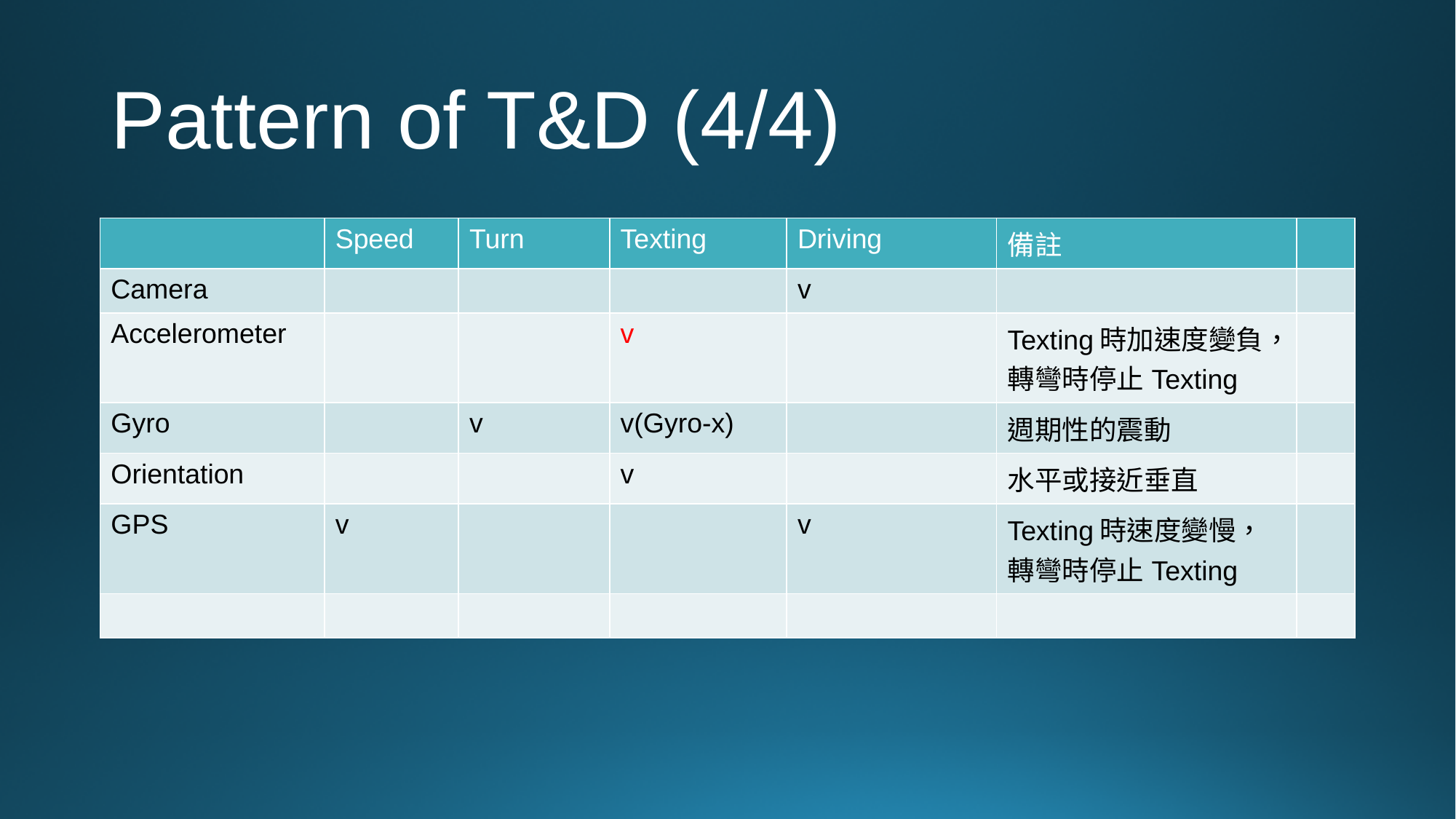

# Pattern of T&D (4/4)
|  | Speed | Turn | Texting | Driving | 備註 |  |
| --- | --- | --- | --- | --- | --- | --- |
| Camera |  |  |  | v |  |  |
| Accelerometer |  |  | v |  | Texting時加速度變負，轉彎時停止Texting |  |
| Gyro |  | v | v(Gyro-x) |  | 週期性的震動 |  |
| Orientation |  |  | v |  | 水平或接近垂直 |  |
| GPS | v |  |  | v | Texting時速度變慢，轉彎時停止Texting |  |
|  |  |  |  |  |  |  |